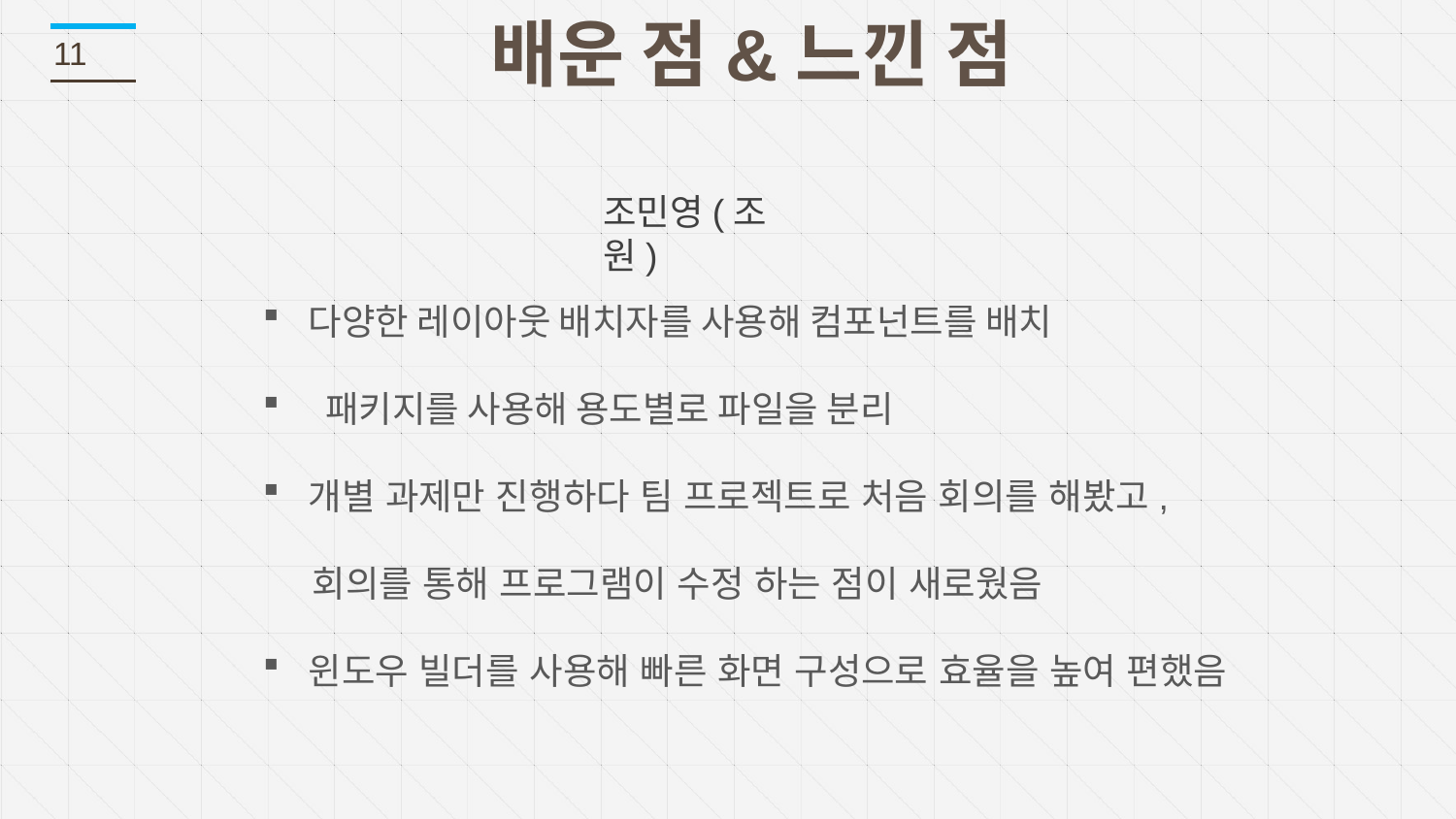

배운 점&느낀 점
11
조민영(조원)
다양한 레이아웃 배치자를 사용해 컴포넌트를 배치
 패키지를 사용해 용도별로 파일을 분리
개별 과제만 진행하다 팀 프로젝트로 처음 회의를 해봤고,
    회의를 통해 프로그램이 수정 하는 점이 새로웠음
윈도우 빌더를 사용해 빠른 화면 구성으로 효율을 높여 편했음